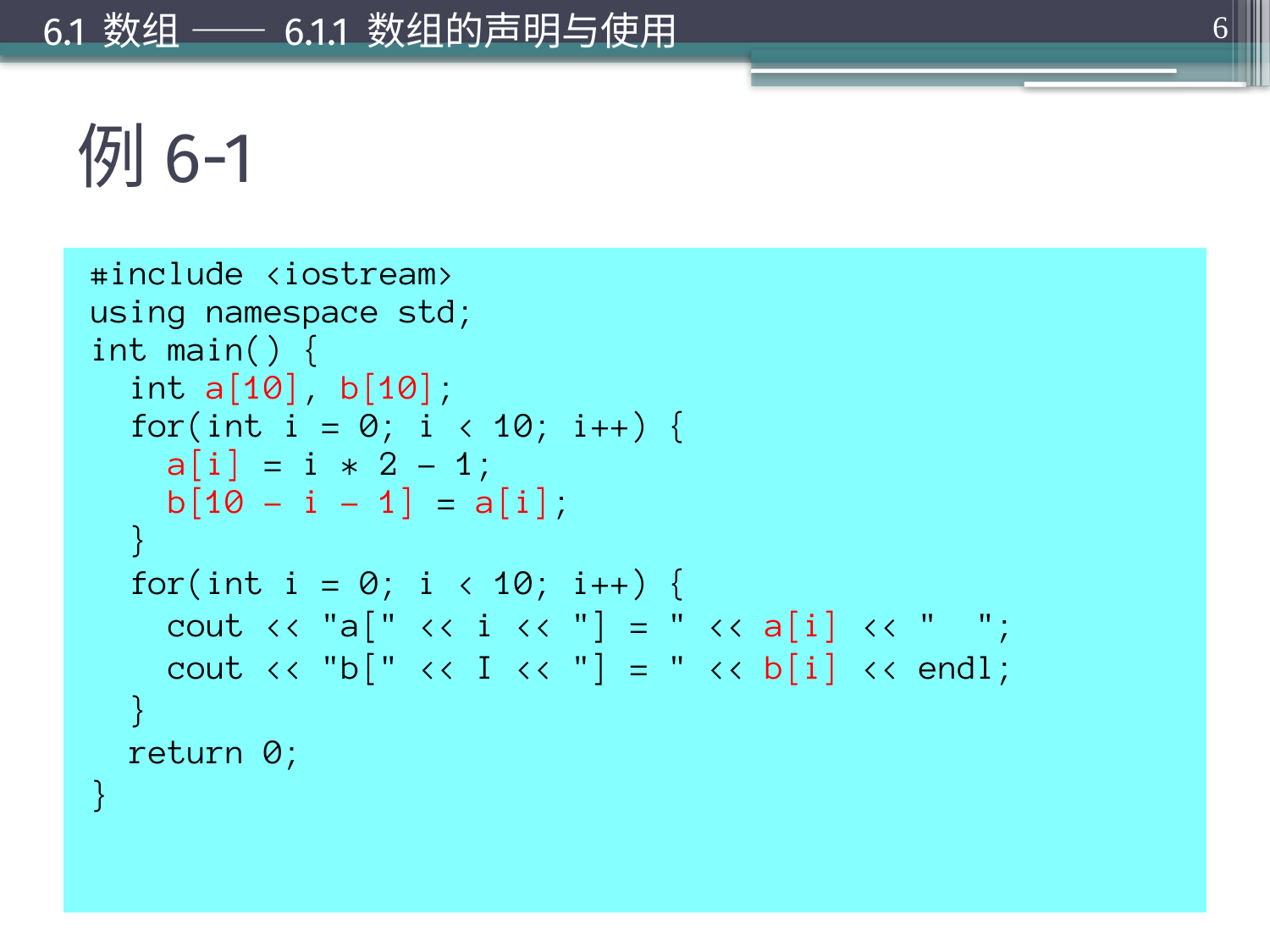

6.1 数组 —— 6.1.1 数组的声明与使用
6
# 例6-1
#include <iostream>
using namespace std;
int main() {
  int a[10], b[10];
  for(int i = 0; i < 10; i++) {
    a[i] = i * 2 - 1;
    b[10 - i - 1] = a[i];
  }
  for(int i = 0; i < 10; i++) {
    cout << "a[" << i << "] = " << a[i] << "  ";
    cout << "b[" << I << "] = " << b[i] << endl;
  }
  return 0;
}